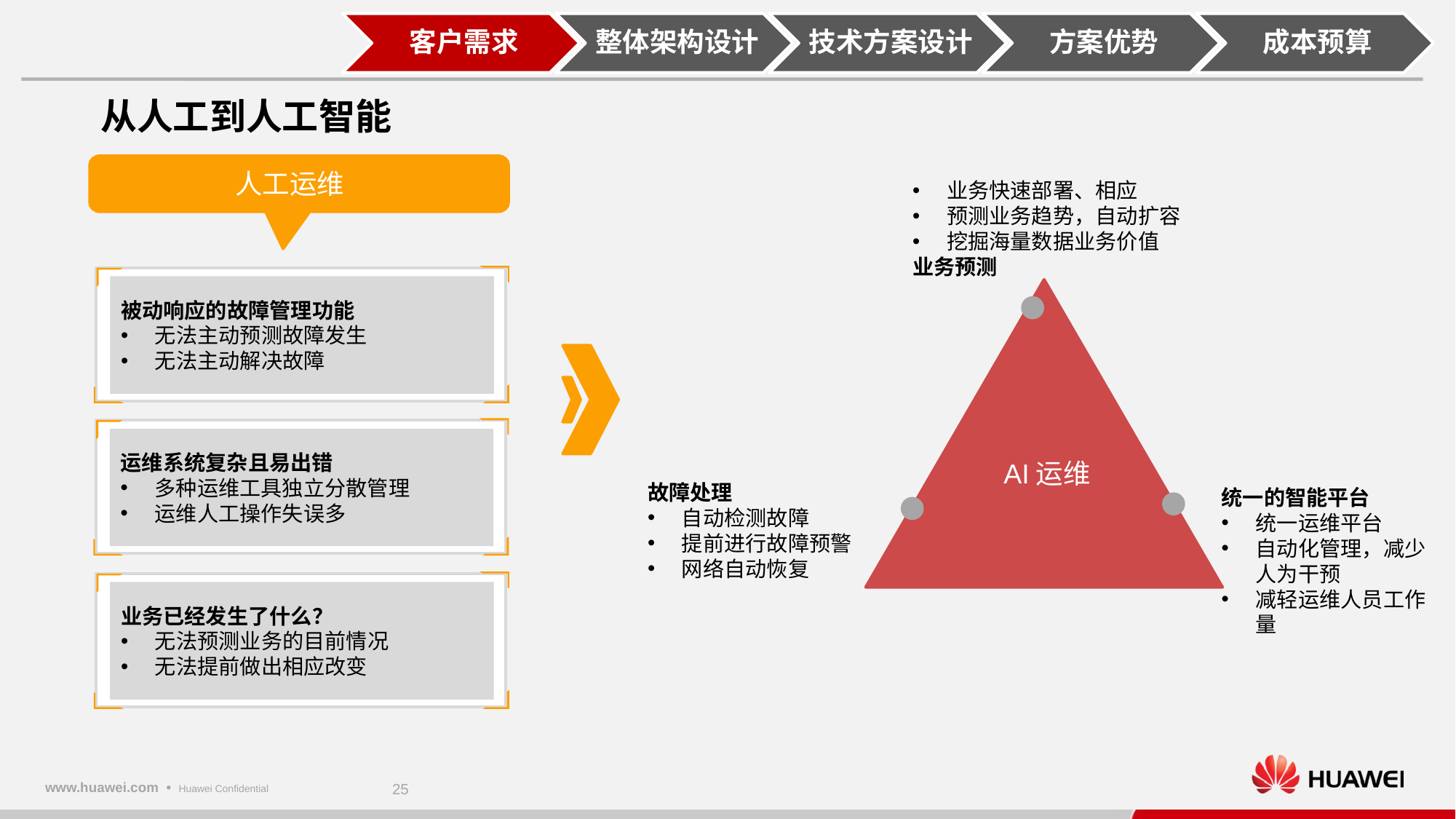

客户需求
整体架构设计
技术方案设计
方案优势
成本预算

从人工到人工智能

人工运维

被动响应的故障管理功能
无法主动预测故障发生
无法主动解决故障

运维系统复杂且易出错
多种运维工具独立分散管理
运维人工操作失误多

业务已经发生了什么？
无法预测业务的目前情况
无法提前做出相应改变

业务快速部署、相应
预测业务趋势，自动扩容
挖掘海量数据业务价值
业务预测

AI运维

故障处理
自动检测故障
提前进行故障预警
网络自动恢复
统一的智能平台
统一运维平台
自动化管理，减少人为干预
减轻运维人员工作量